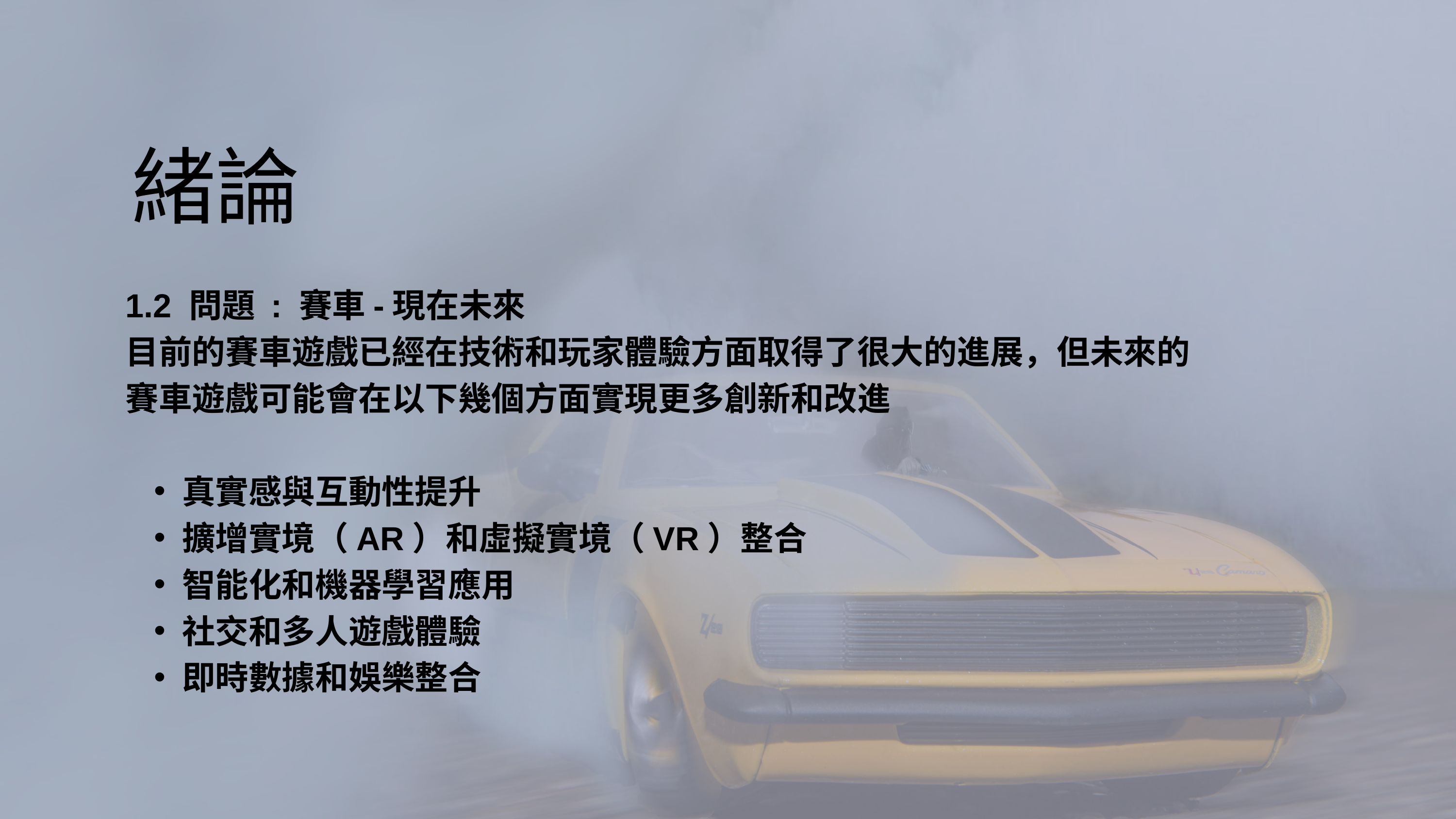

緒論

1.2 問題 : 賽車-現在未來
目前的賽車遊戲已經在技術和玩家體驗方面取得了很大的進展，但未來的賽車遊戲可能會在以下幾個方面實現更多創新和改進

真實感與互動性提升
擴增實境（AR）和虛擬實境（VR）整合
智能化和機器學習應用
社交和多人遊戲體驗
即時數據和娛樂整合